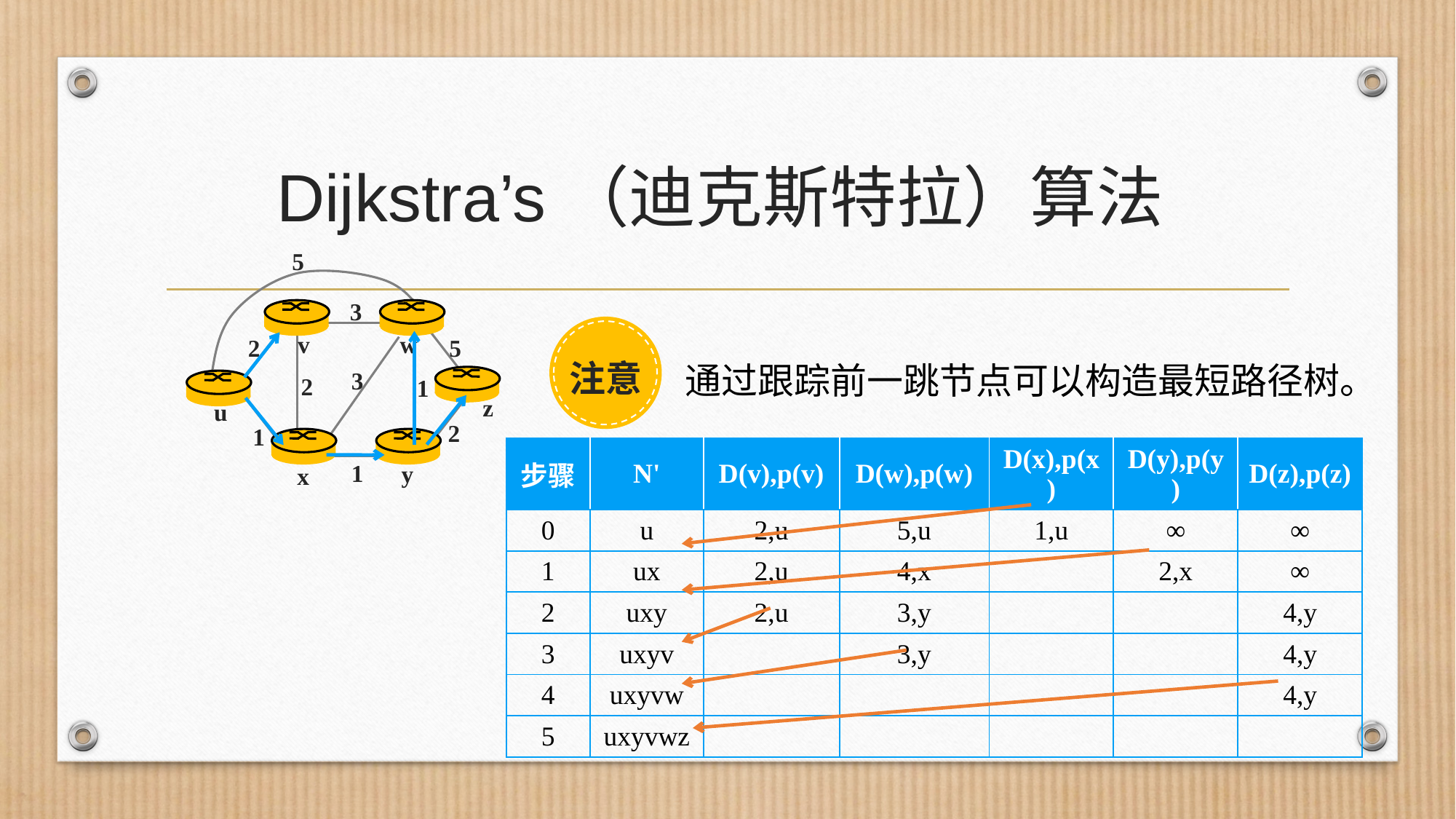

# Dijkstra’s（迪克斯特拉）算法
5

3

v
w
2
5
3

2

1
z
u
2
1

1
y
x

注意
通过跟踪前一跳节点可以构造最短路径树。
| 步骤 | N' | D(v),p(v) | D(w),p(w) | D(x),p(x) | D(y),p(y) | D(z),p(z) |
| --- | --- | --- | --- | --- | --- | --- |
| 0 | u | 2,u | 5,u | 1,u | ∞ | ∞ |
| 1 | ux | 2,u | 4,x |  | 2,x | ∞ |
| 2 | uxy | 2,u | 3,y |  |  | 4,y |
| 3 | uxyv |  | 3,y |  |  | 4,y |
| 4 | uxyvw |  |  |  |  | 4,y |
| 5 | uxyvwz |  |  |  |  |  |